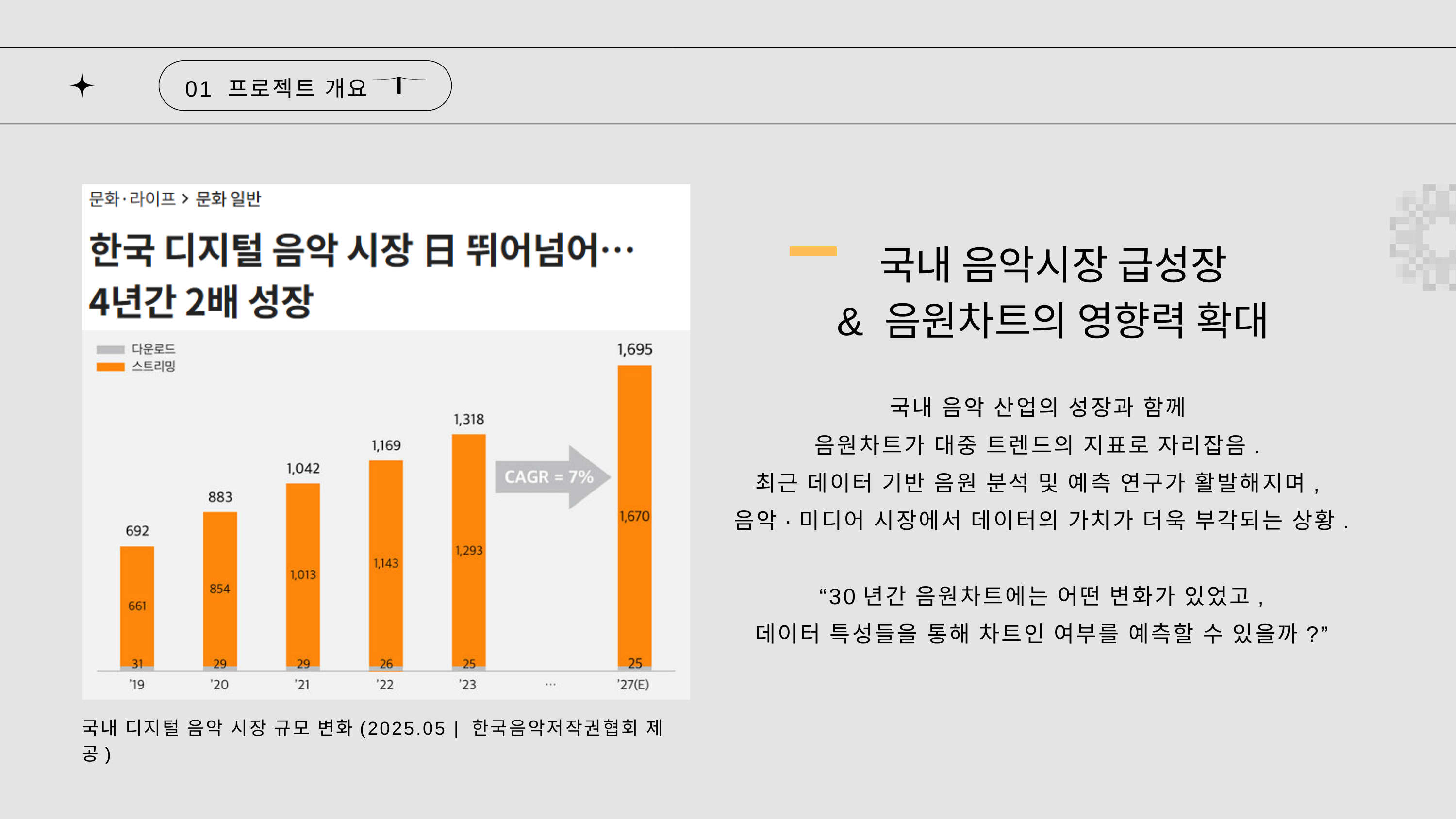

01 프로젝트 개요

국내 음악시장 급성장
& 음원차트의 영향력 확대

국내 디지털 음악 시장 규모 변화(2025.05 | 한국음악저작권협회 제공)
국내 음악 산업의 성장과 함께
음원차트가 대중 트렌드의 지표로 자리잡음.
최근 데이터 기반 음원 분석 및 예측 연구가 활발해지며,
음악·미디어 시장에서 데이터의 가치가 더욱 부각되는 상황.

“30년간 음원차트에는 어떤 변화가 있었고,
데이터 특성들을 통해 차트인 여부를 예측할 수 있을까?”